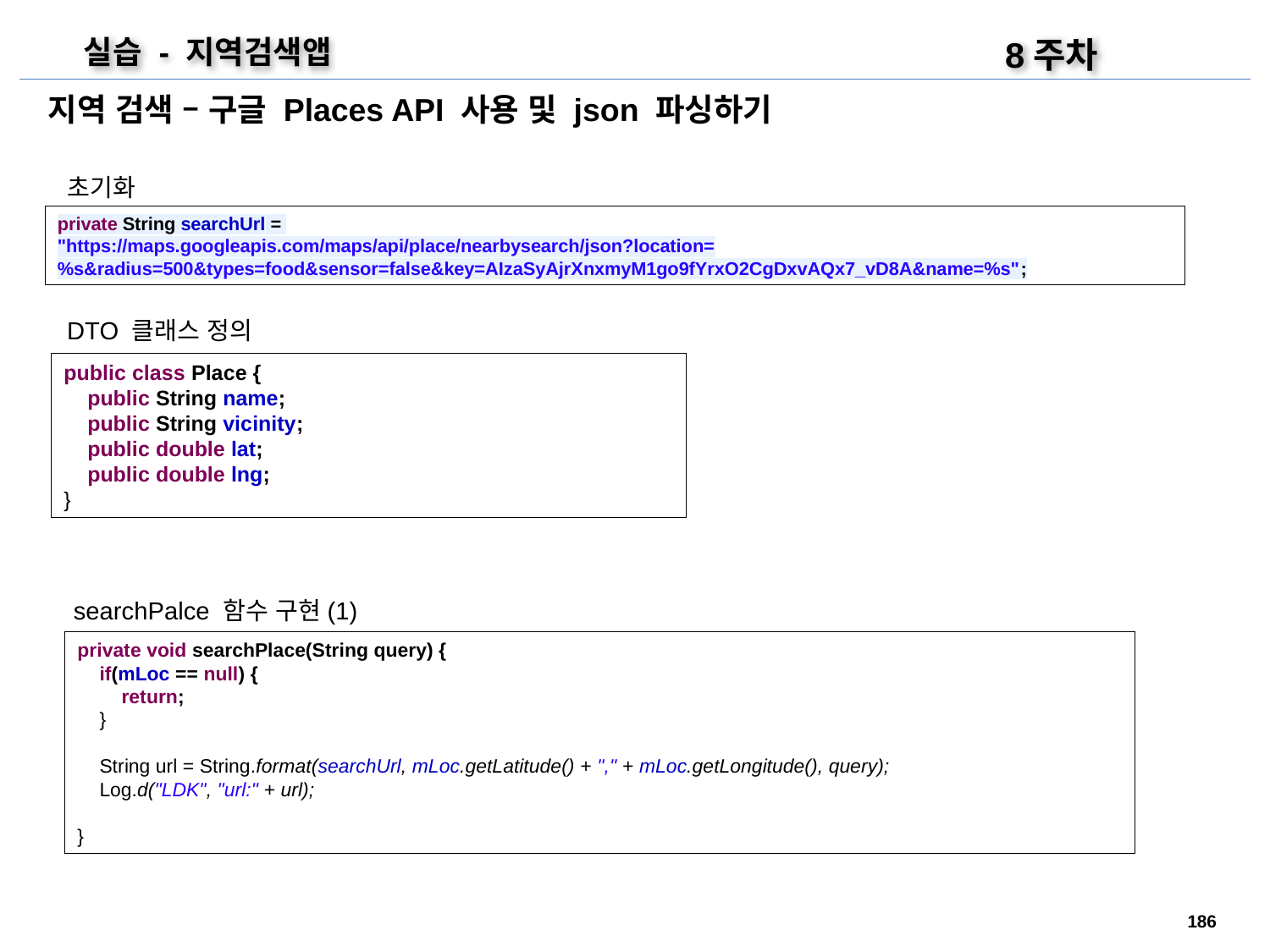

8주차
실습 - 지역검색앱
지역 검색 – 구글 Places API 사용 및 json 파싱하기
초기화
private String searchUrl =
"https://maps.googleapis.com/maps/api/place/nearbysearch/json?location=%s&radius=500&types=food&sensor=false&key=AIzaSyAjrXnxmyM1go9fYrxO2CgDxvAQx7_vD8A&name=%s";
DTO 클래스 정의
public class Place {
    public String name;
    public String vicinity;
    public double lat;
    public double lng;
}
searchPalce 함수 구현(1)
private void searchPlace(String query) {
    if(mLoc == null) {
        return;
    }

    String url = String.format(searchUrl, mLoc.getLatitude() + "," + mLoc.getLongitude(), query);
    Log.d("LDK", "url:" + url);

}